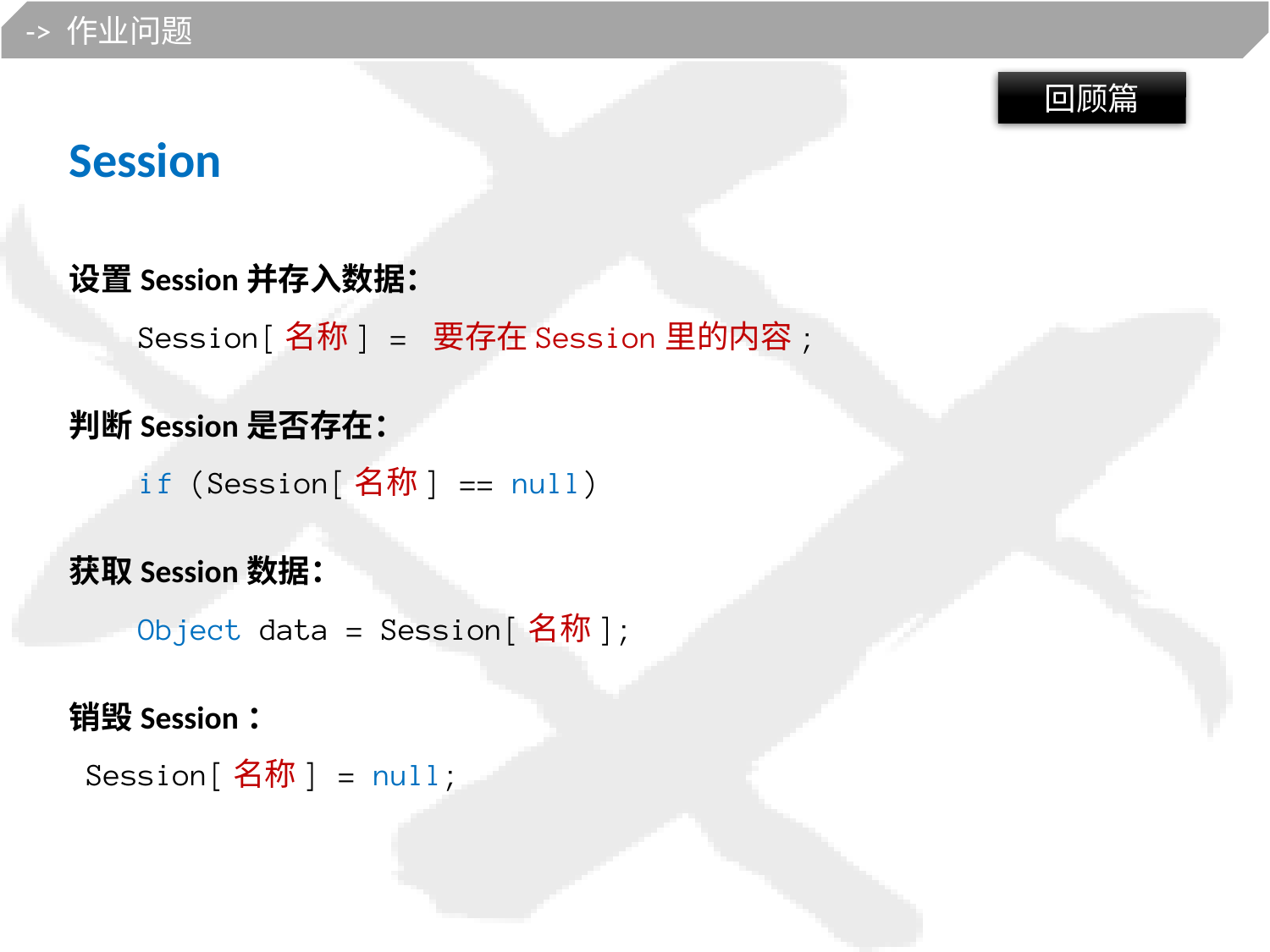

-> 作业问题
回顾篇
Session
设置Session并存入数据：
    Session[名称] = 要存在Session里的内容;

判断Session是否存在：
    if (Session[名称] == null)

获取Session数据：
    Object data = Session[名称];

销毁Session：
 Session[名称] = null;